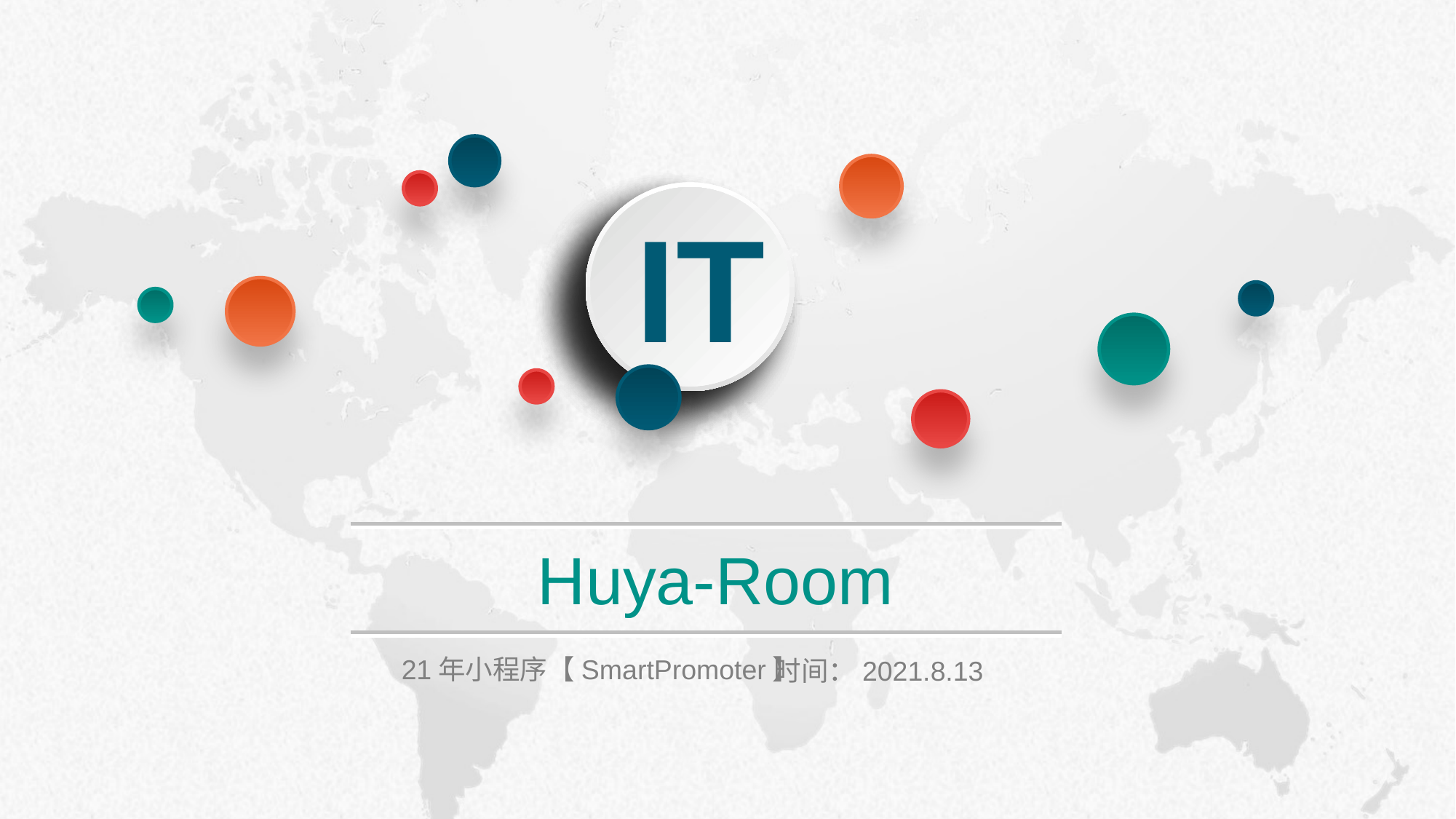

2

0

1

IT

Huya-Room
21年小程序【SmartPromoter】
时间：2021.8.13